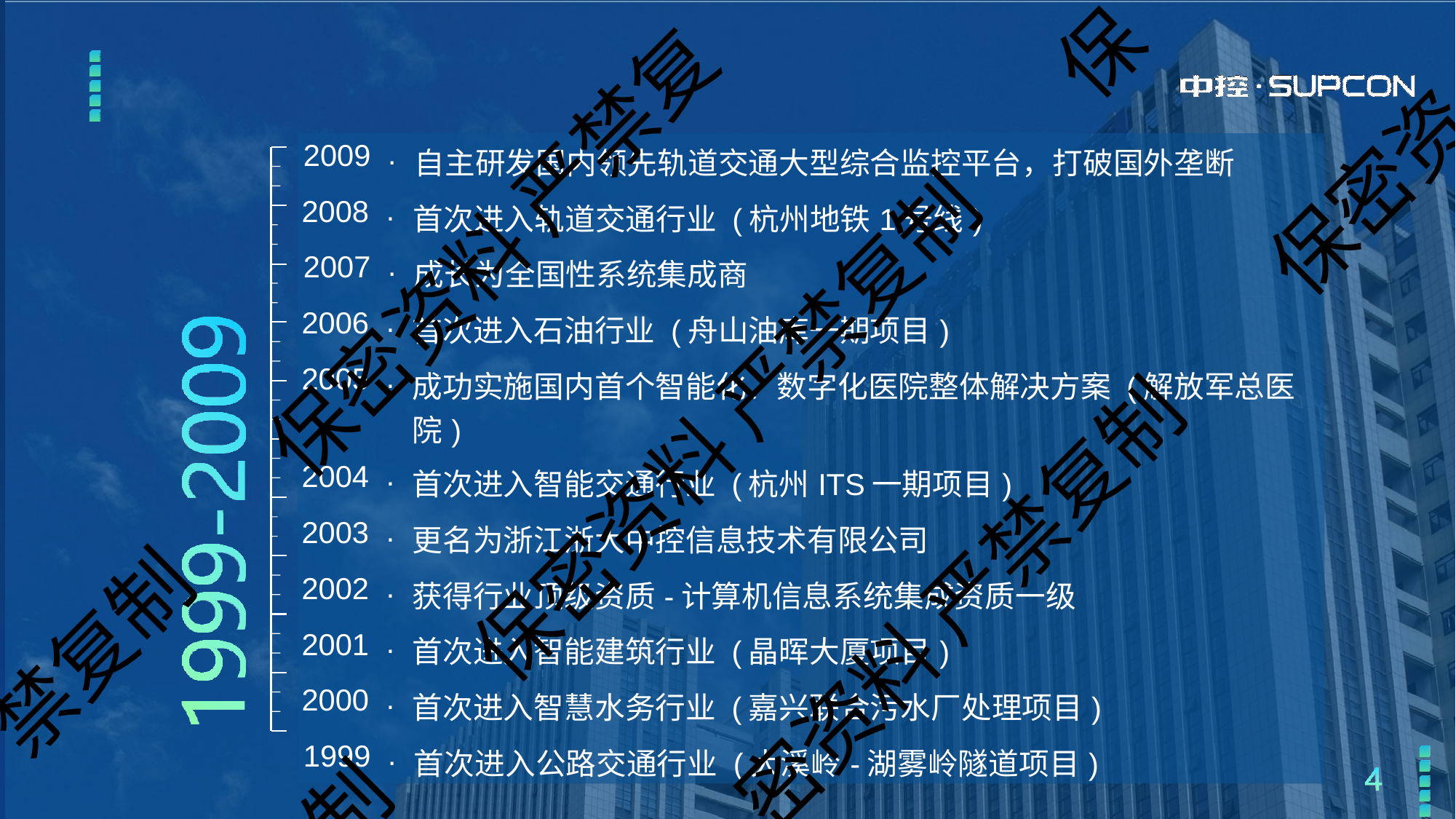

保

| 2009 | 自主研发国内领先轨道交通大型综合监控平台，打破国外垄断 |
| --- | --- |
| 2008 | 首次进入轨道交通行业 (杭州地铁1号线) |
| 2007 | 成长为全国性系统集成商 |
| 2006 | 首次进入石油行业 (舟山油库一期项目) |
| 2005 | 成功实施国内首个智能化、数字化医院整体解决方案 (解放军总医院) |
| 2004 | 首次进入智能交通行业 (杭州ITS一期项目) |
| 2003 | 更名为浙江浙大中控信息技术有限公司 |
| 2002 | 获得行业顶级资质-计算机信息系统集成资质一级 |
| 2001 | 首次进入智能建筑行业 (晶晖大厦项目) |
| 2000 | 首次进入智慧水务行业 (嘉兴联合污水厂处理项目) |
| 1999 | 首次进入公路交通行业 (大溪岭-湖雾岭隧道项目) |

保密资

保密资料 严禁复

保密资料 严禁复制

密资料 严禁复制

禁复制

制